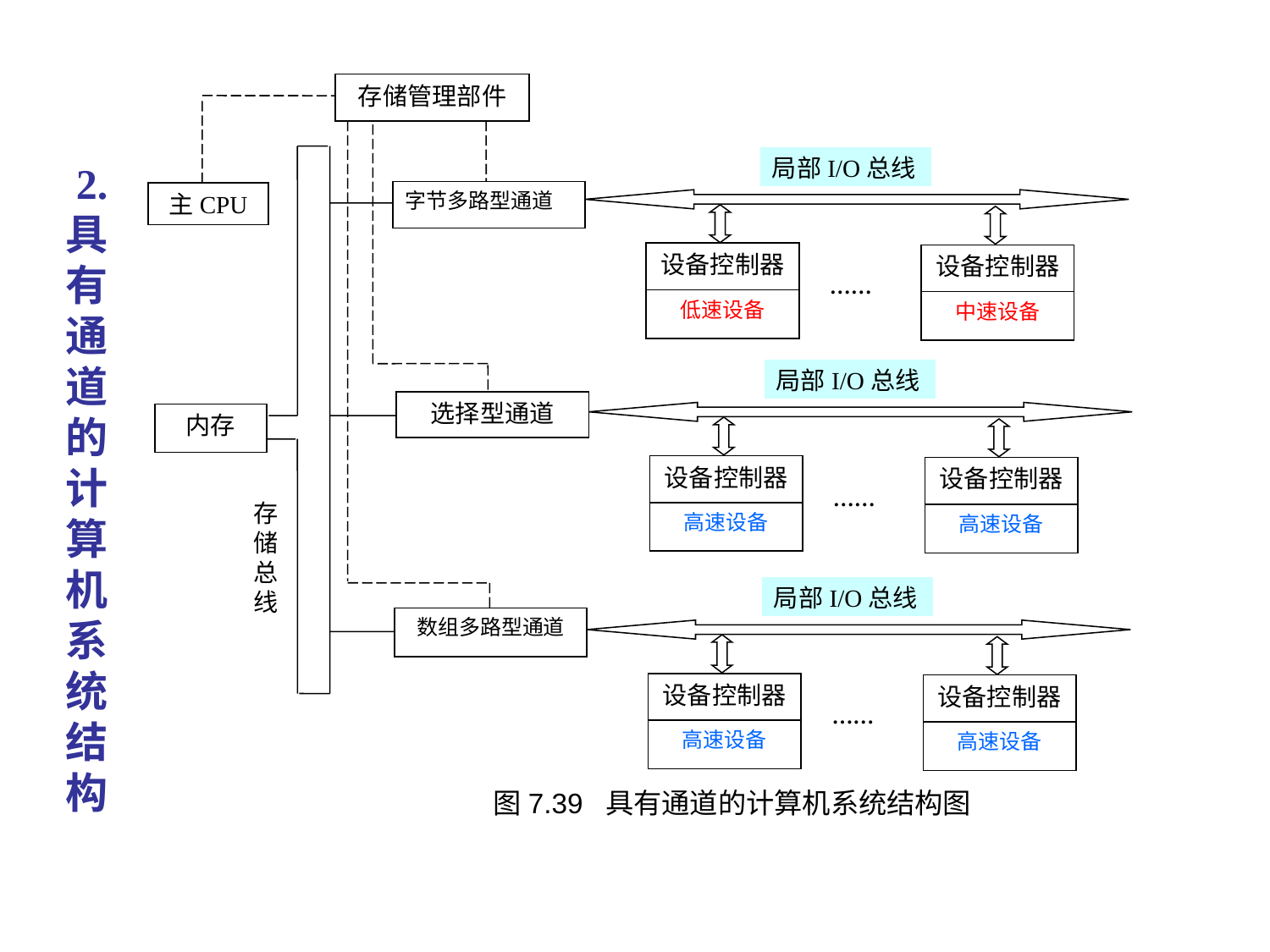

存储管理部件

局部I/O总线
字节多路型通道
主CPU

设备控制器
低速设备
设备控制器
中速设备
……
局部I/O总线

选择型通道

内存

设备控制器
高速设备
设备控制器
高速设备
……
存储总线
局部I/O总线

数组多路型通道

设备控制器
高速设备
设备控制器
高速设备

……
图7.39  具有通道的计算机系统结构图
 2.
具
有
通
道
的
计
算
机
系
统
结
构